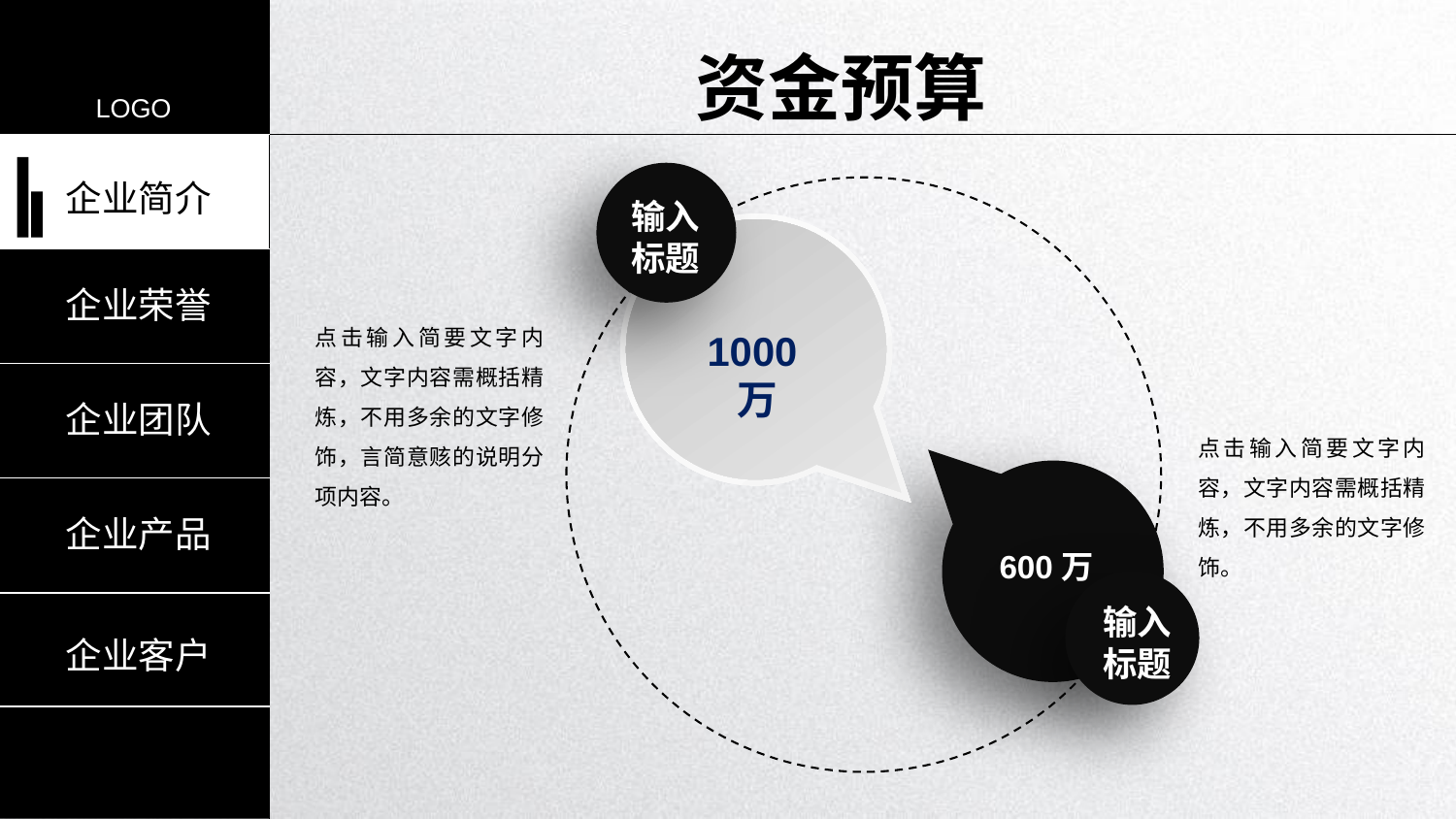

资金预算

输入
标题

点击输入简要文字内容，文字内容需概括精炼，不用多余的文字修饰，言简意赅的说明分项内容。
1000万

点击输入简要文字内容，文字内容需概括精炼，不用多余的文字修饰。
600万

输入
标题